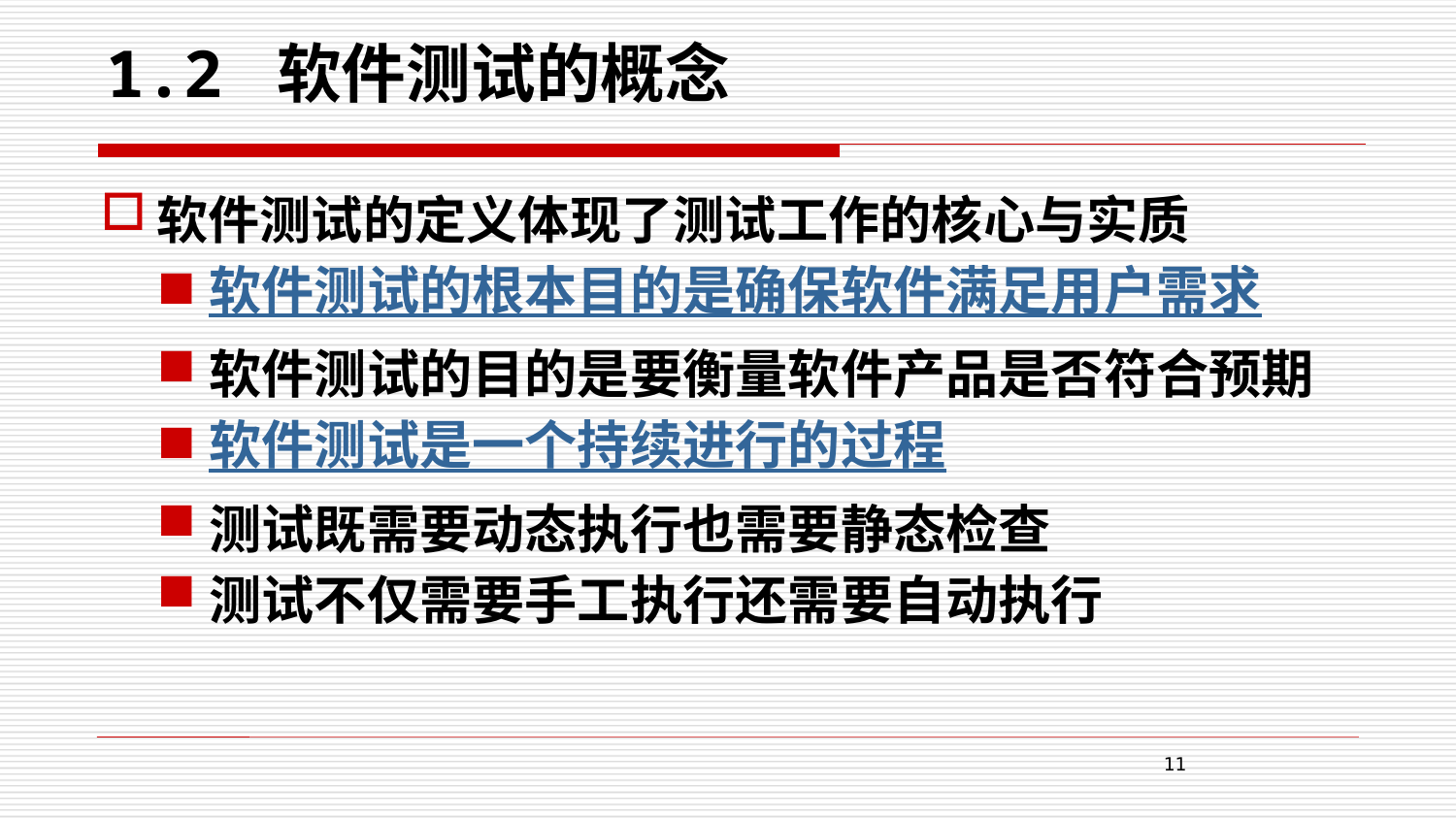

# 1.2 软件测试的概念
软件测试的定义体现了测试工作的核心与实质
软件测试的根本目的是确保软件满足用户需求
软件测试的目的是要衡量软件产品是否符合预期
软件测试是一个持续进行的过程
测试既需要动态执行也需要静态检查
测试不仅需要手工执行还需要自动执行
11